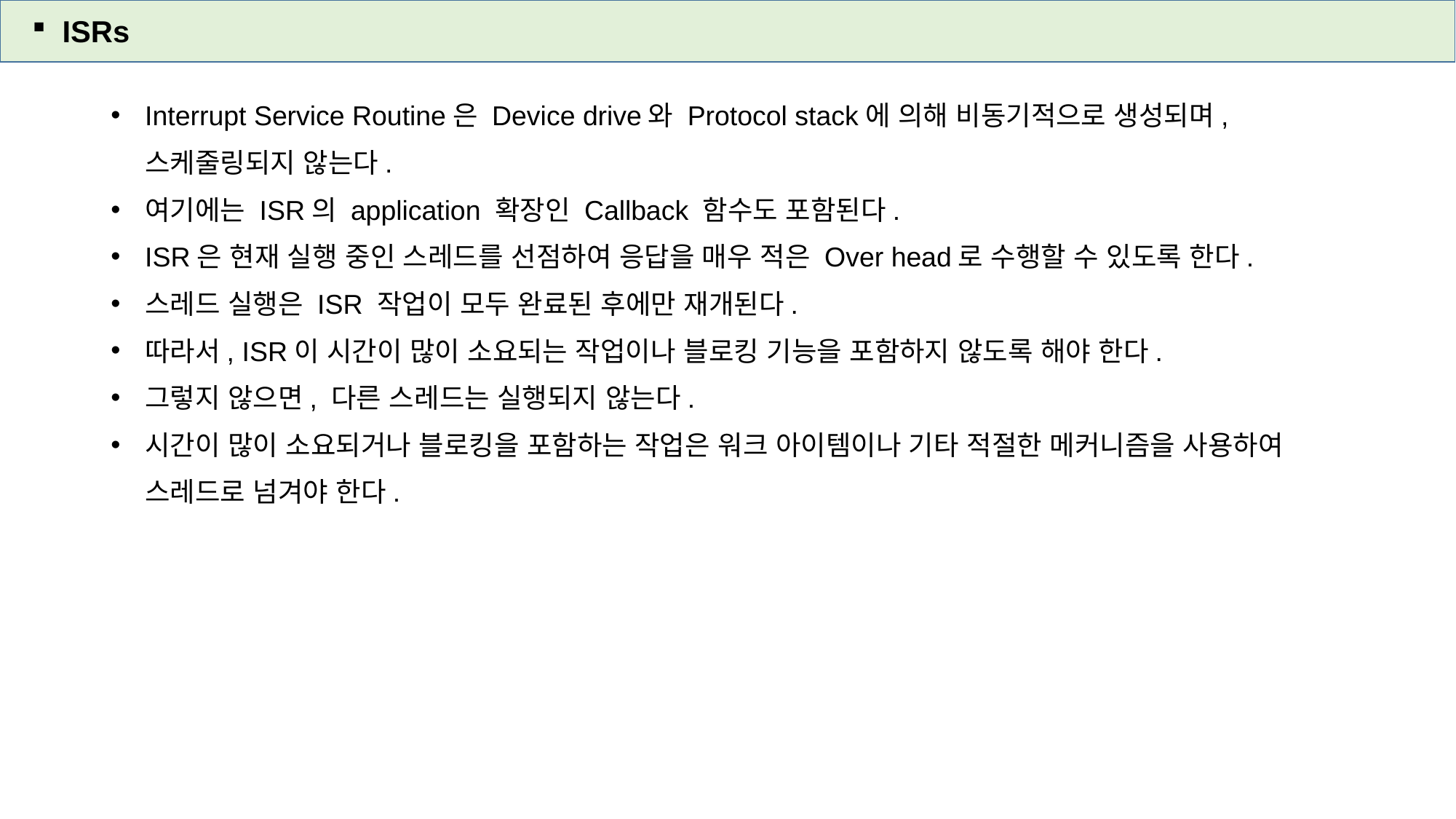

ISRs

Interrupt Service Routine은 Device drive와 Protocol stack에 의해 비동기적으로 생성되며,
스케줄링되지 않는다.
여기에는 ISR의 application 확장인 Callback 함수도 포함된다.
ISR은 현재 실행 중인 스레드를 선점하여 응답을 매우 적은 Over head로 수행할 수 있도록 한다.
스레드 실행은 ISR 작업이 모두 완료된 후에만 재개된다.
따라서, ISR이 시간이 많이 소요되는 작업이나 블로킹 기능을 포함하지 않도록 해야 한다.
그렇지 않으면, 다른 스레드는 실행되지 않는다.
시간이 많이 소요되거나 블로킹을 포함하는 작업은 워크 아이템이나 기타 적절한 메커니즘을 사용하여
스레드로 넘겨야 한다.